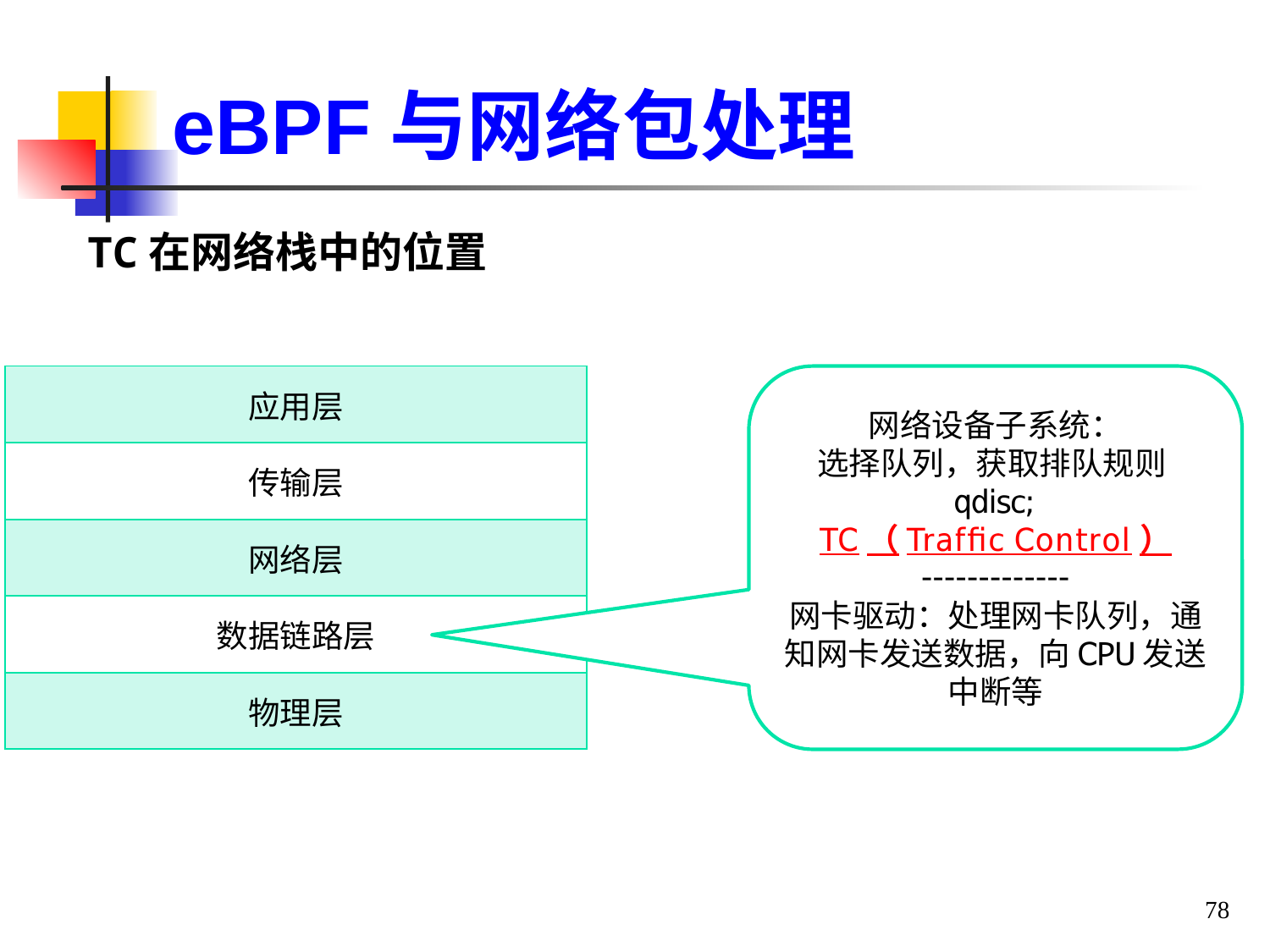

eBPF与网络包处理
TC在网络栈中的位置
| 应用层 |
| --- |
| 传输层 |
| 网络层 |
| 数据链路层 |
| 物理层 |
网络设备子系统：
选择队列，获取排队规则qdisc;
TC（Traffic Control）
-------------
网卡驱动：处理网卡队列，通知网卡发送数据，向CPU发送中断等
78